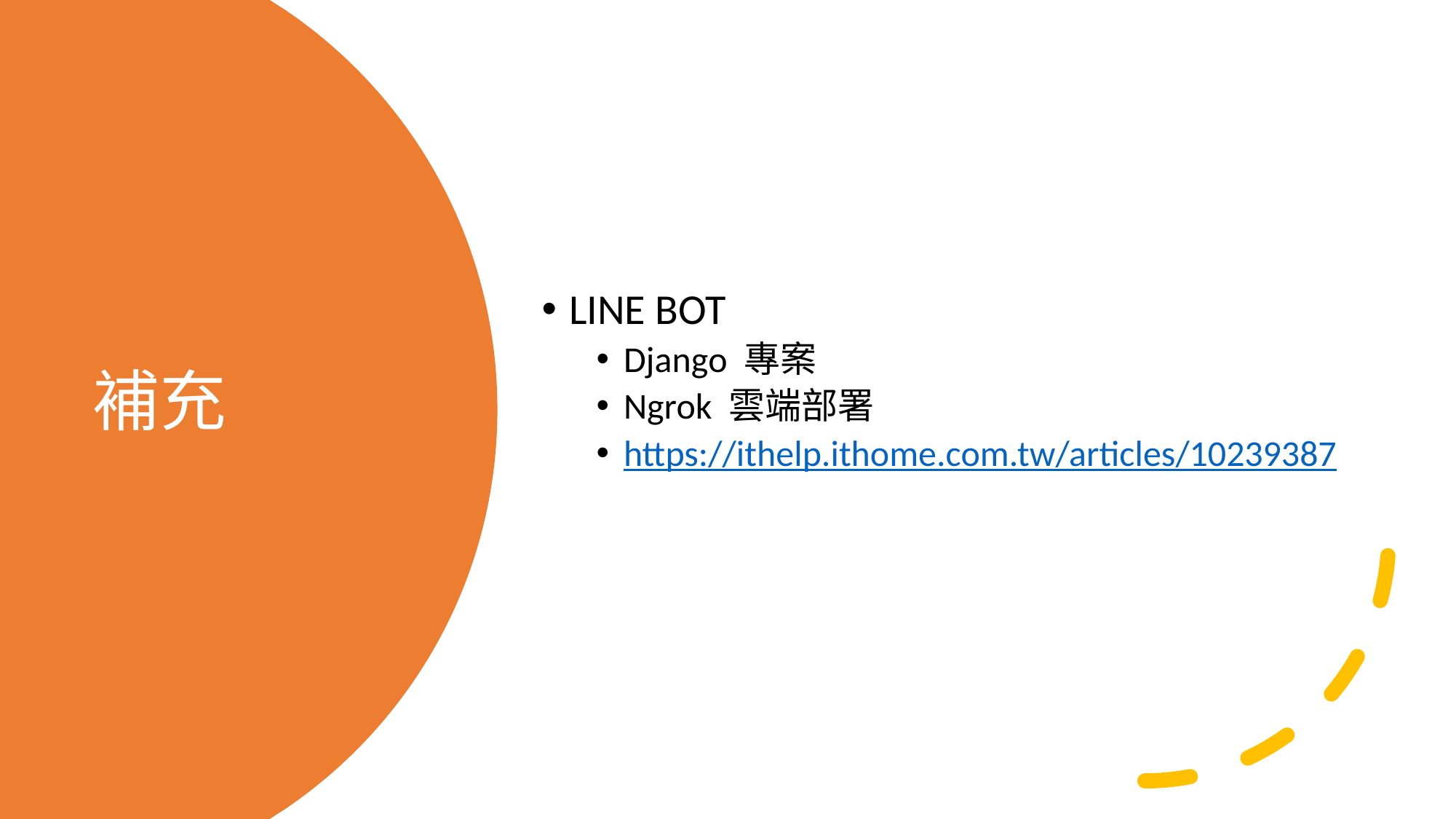

LINE BOT
Django 專案
Ngrok 雲端部署
https://ithelp.ithome.com.tw/articles/10239387

# 補充